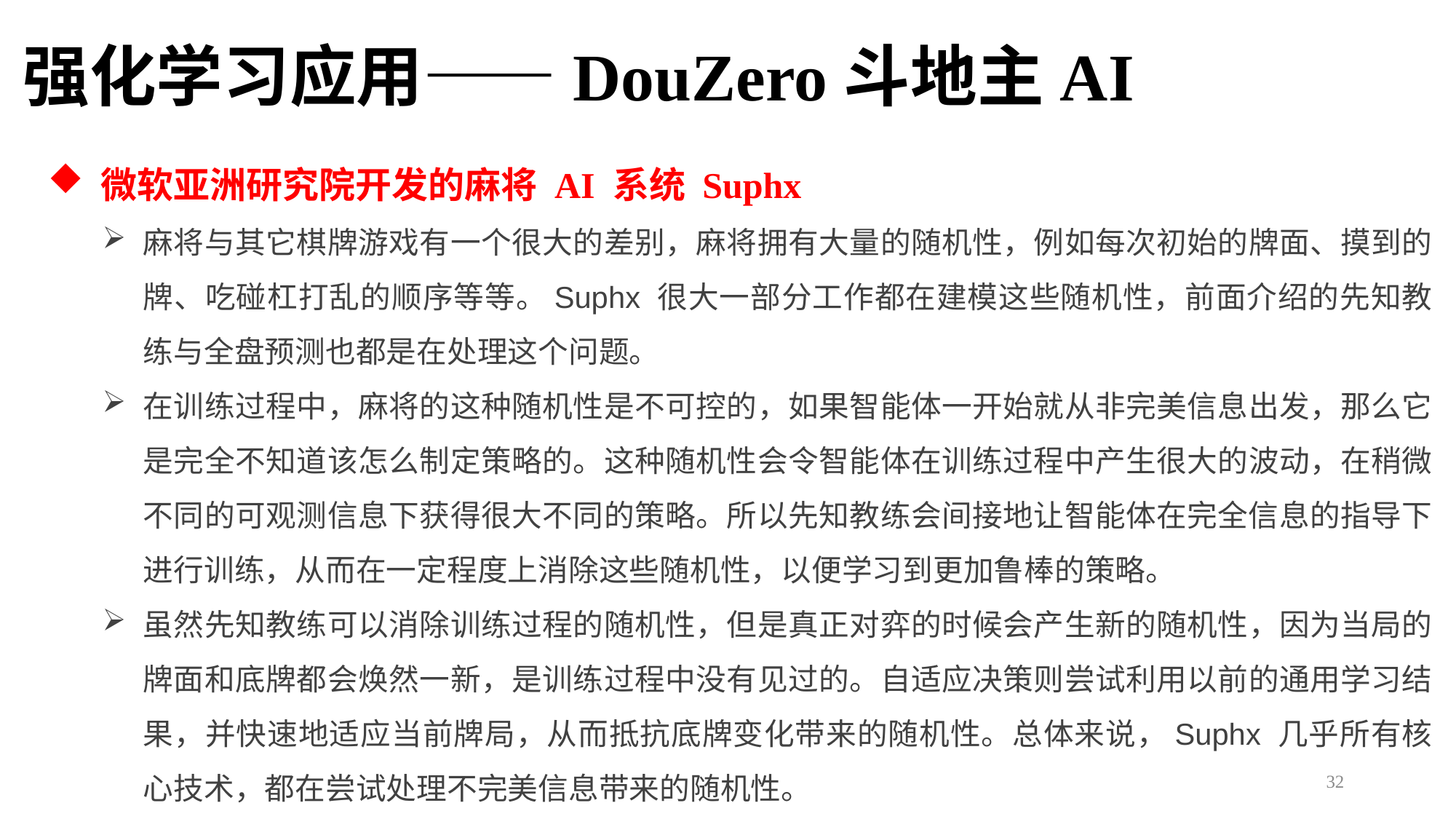

强化学习应用——DouZero斗地主AI

 微软亚洲研究院开发的麻将 AI 系统 Suphx
麻将与其它棋牌游戏有一个很大的差别，麻将拥有大量的随机性，例如每次初始的牌面、摸到的牌、吃碰杠打乱的顺序等等。Suphx 很大一部分工作都在建模这些随机性，前面介绍的先知教练与全盘预测也都是在处理这个问题。
在训练过程中，麻将的这种随机性是不可控的，如果智能体一开始就从非完美信息出发，那么它是完全不知道该怎么制定策略的。这种随机性会令智能体在训练过程中产生很大的波动，在稍微不同的可观测信息下获得很大不同的策略。所以先知教练会间接地让智能体在完全信息的指导下进行训练，从而在一定程度上消除这些随机性，以便学习到更加鲁棒的策略。
虽然先知教练可以消除训练过程的随机性，但是真正对弈的时候会产生新的随机性，因为当局的牌面和底牌都会焕然一新，是训练过程中没有见过的。自适应决策则尝试利用以前的通用学习结果，并快速地适应当前牌局，从而抵抗底牌变化带来的随机性。总体来说，Suphx 几乎所有核心技术，都在尝试处理不完美信息带来的随机性。
32